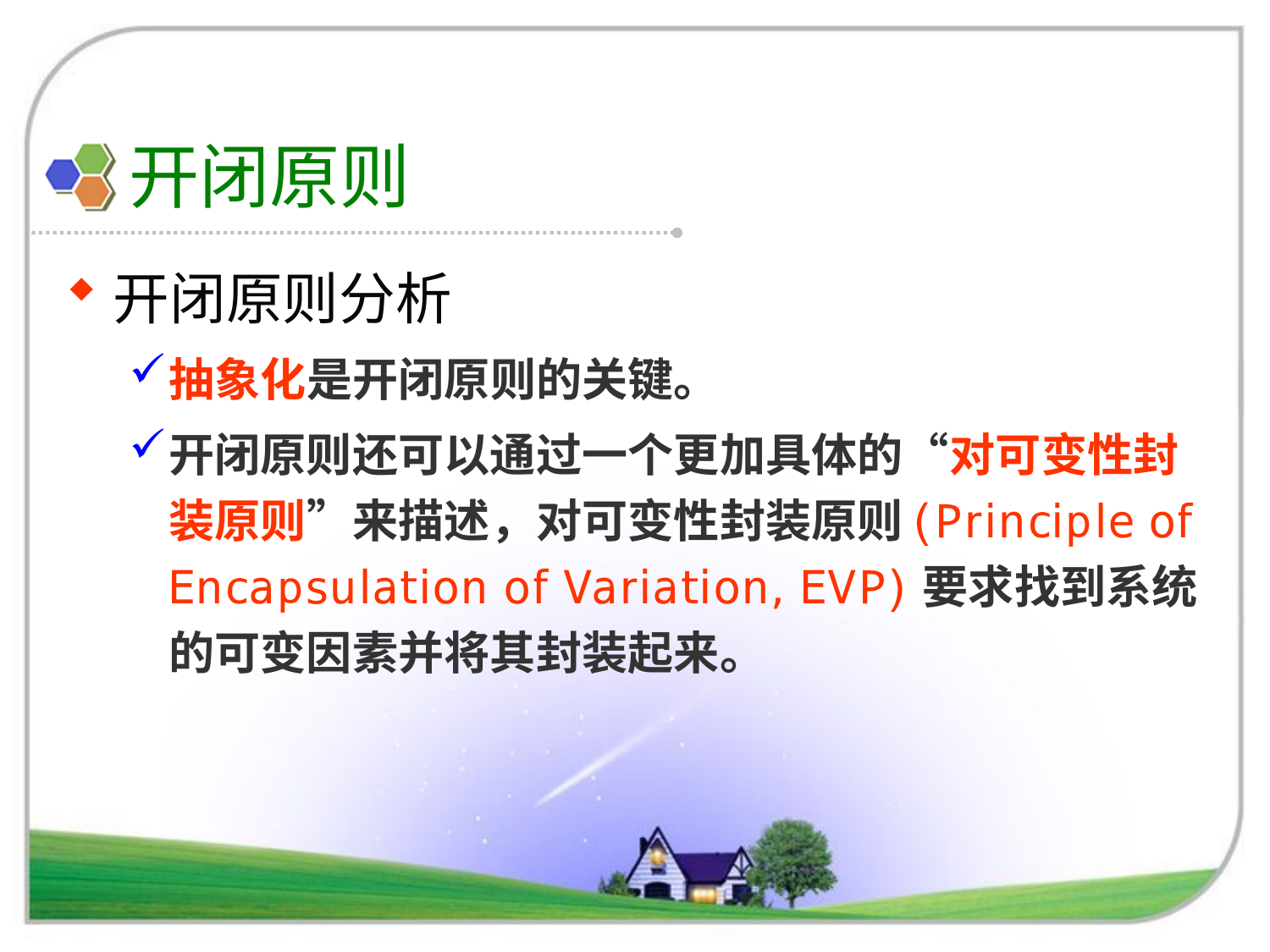

# 开闭原则
开闭原则分析
抽象化是开闭原则的关键。
开闭原则还可以通过一个更加具体的“对可变性封装原则”来描述，对可变性封装原则(Principle of Encapsulation of Variation, EVP)要求找到系统的可变因素并将其封装起来。